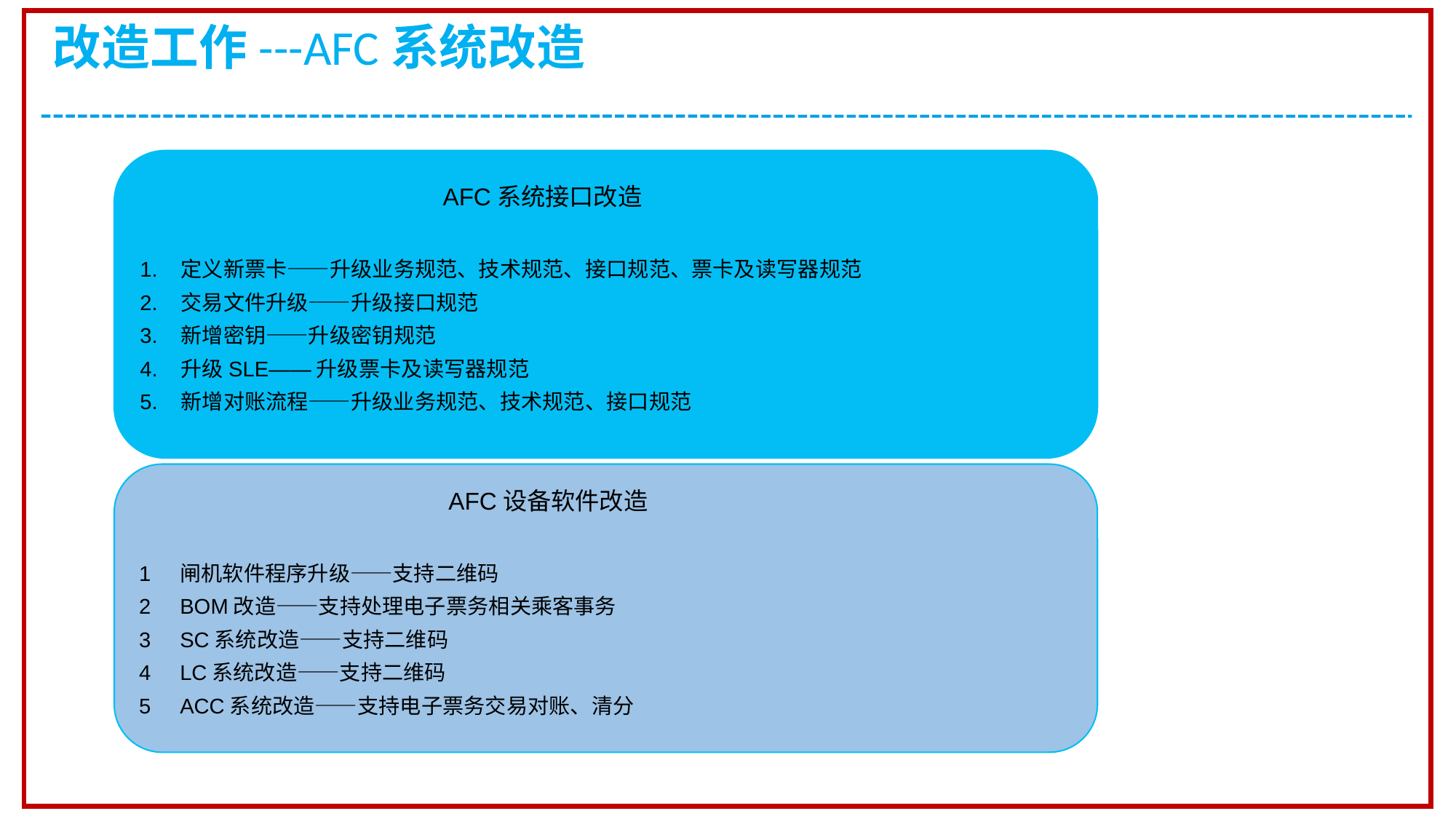

改造工作---AFC系统改造

                                             AFC系统接口改造

定义新票卡——升级业务规范、技术规范、接口规范、票卡及读写器规范
交易文件升级——升级接口规范
新增密钥——升级密钥规范
升级SLE——升级票卡及读写器规范
新增对账流程——升级业务规范、技术规范、接口规范

                                              AFC设备软件改造

闸机软件程序升级——支持二维码
BOM改造——支持处理电子票务相关乘客事务
SC系统改造——支持二维码
LC系统改造——支持二维码
ACC系统改造——支持电子票务交易对账、清分